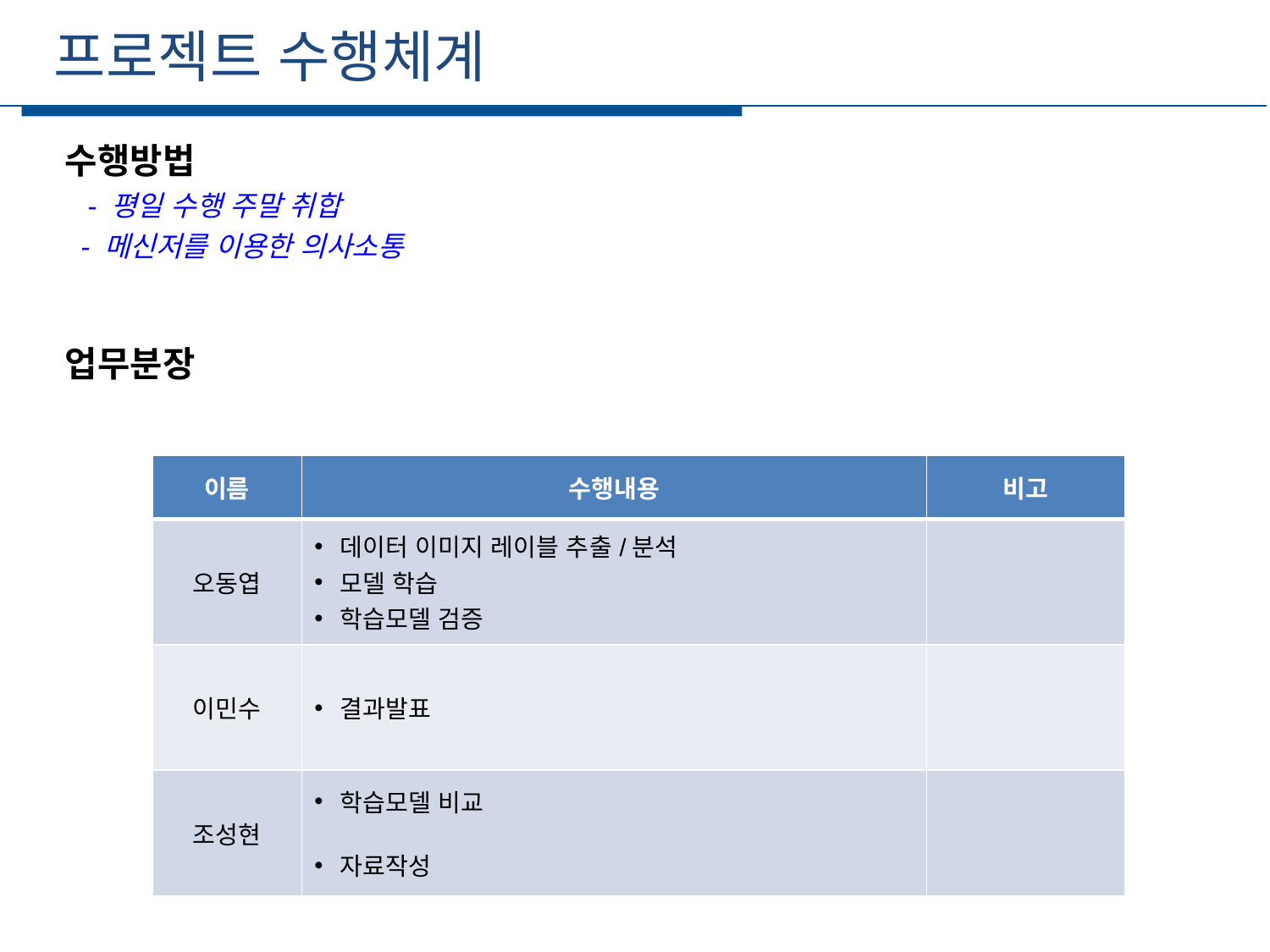

프로젝트 수행체계
세부일정

수행방법
  - 평일 수행 주말 취합
  - 메신저를 이용한 의사소통

업무분장

| 이름 | 수행내용 | 비고 |
| --- | --- | --- |
| 오동엽 | 데이터 이미지 레이블 추출/분석 모델 학습 학습모델 검증 |  |
| 이민수 | 결과발표 |  |
| 조성현 | 학습모델 비교 자료작성 |  |